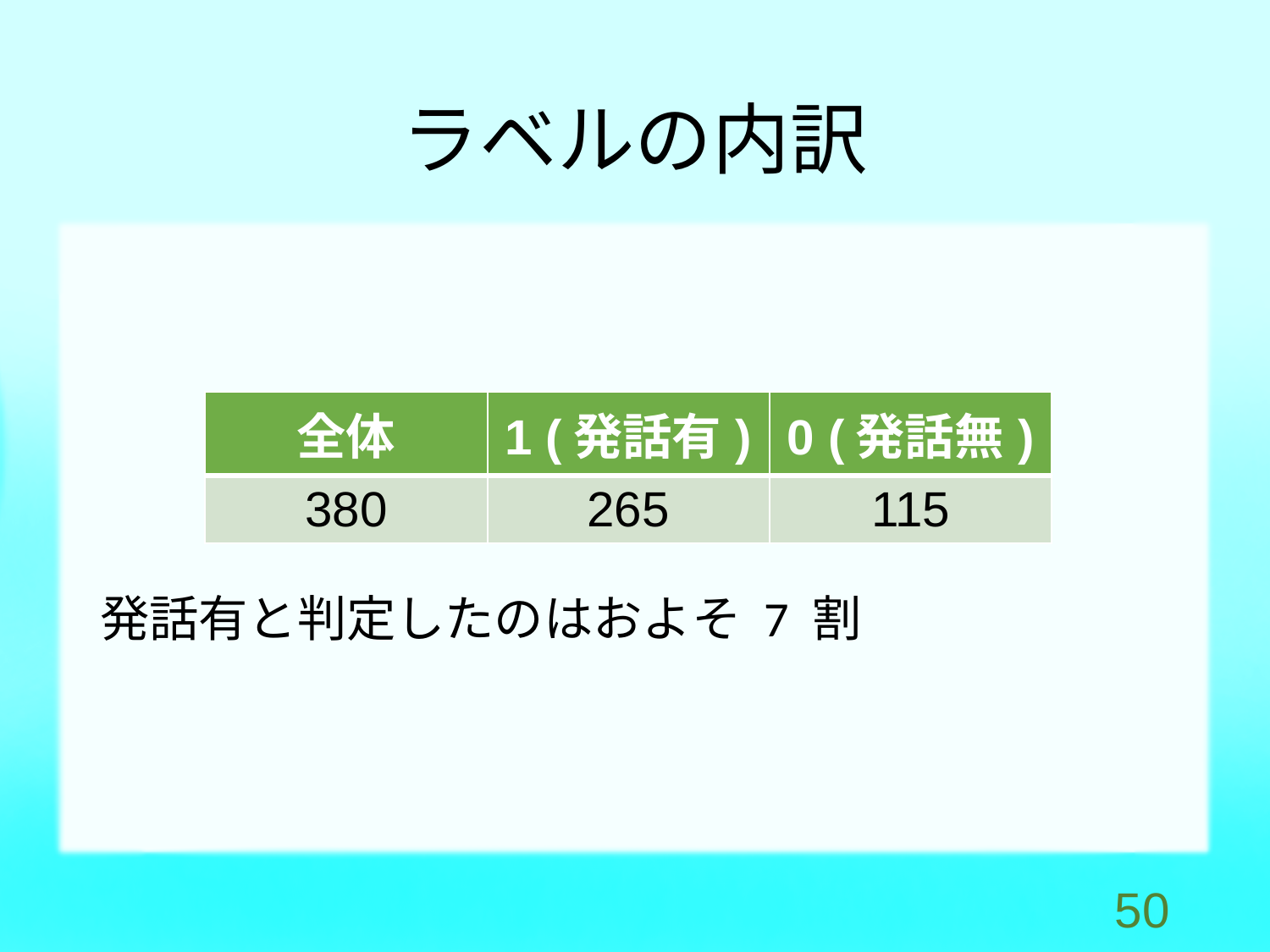

# ラベルの内訳
| 全体 | 1 (発話有) | 0 (発話無) |
| --- | --- | --- |
| 380 | 265 | 115 |
発話有と判定したのはおよそ 7 割
50